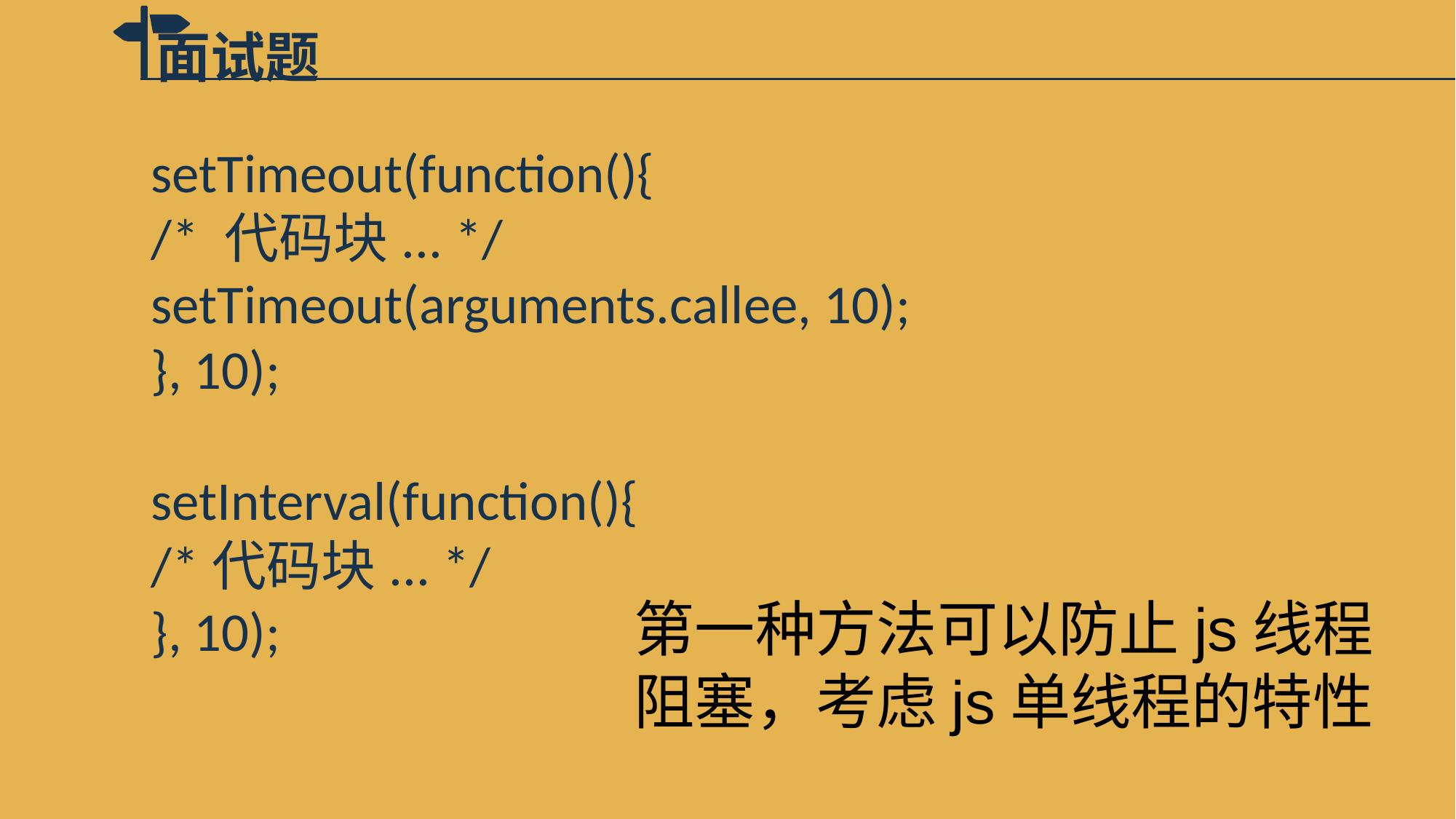

面试题

setTimeout(function(){
/* 代码块... */
setTimeout(arguments.callee, 10);
}, 10);

setInterval(function(){
/*代码块... */
}, 10);

第一种方法可以防止js线程阻塞，考虑js单线程的特性